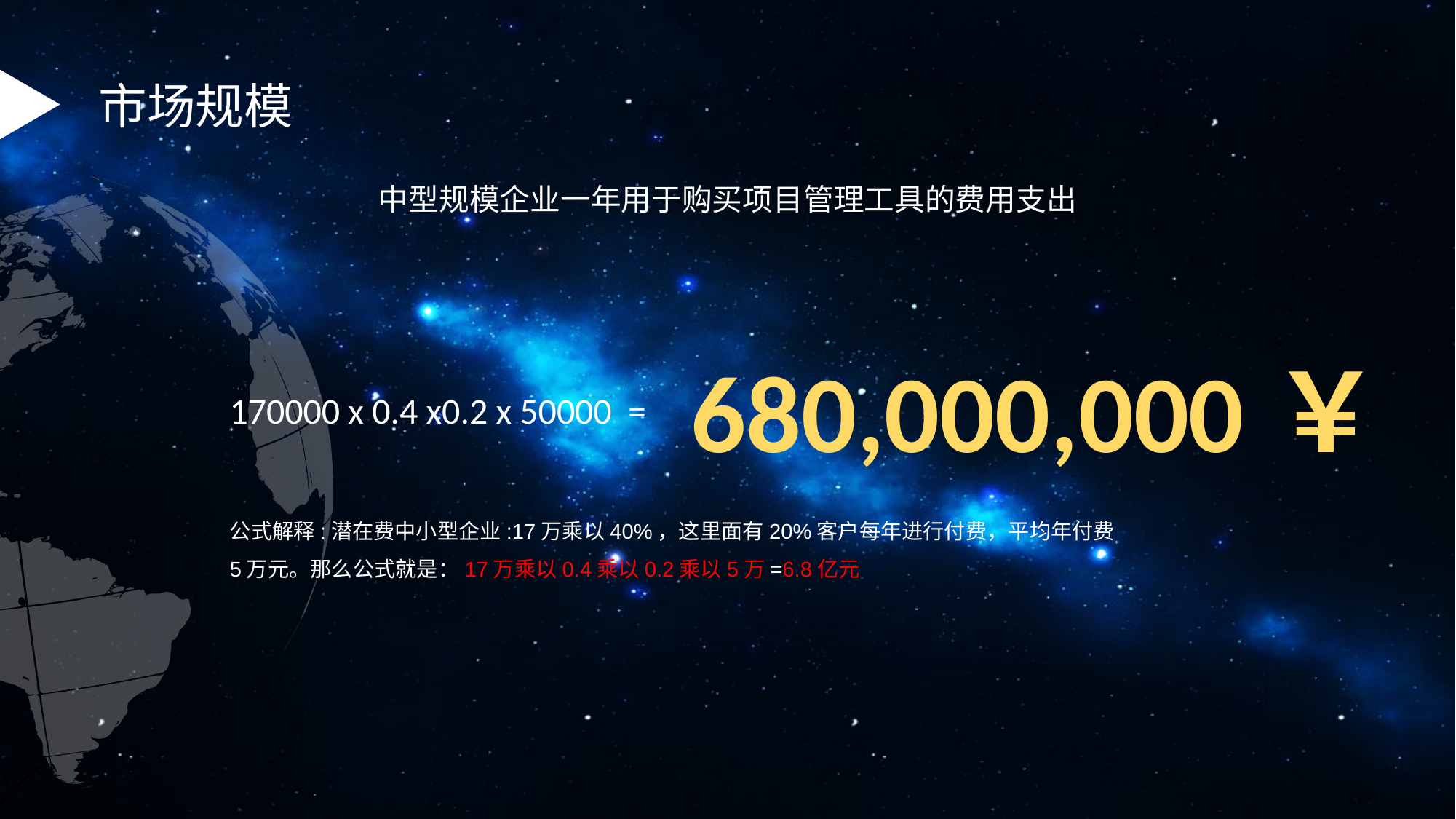

市场规模

中型规模企业一年用于购买项目管理工具的费用支出
680,000,000￥
170000 x 0.4 x0.2 x 50000  =
公式解释:潜在费中小型企业:17万乘以40%，这里面有20%客户每年进行付费，平均年付费5万元。那么公式就是：17万乘以0.4乘以0.2乘以5万=6.8亿元
.